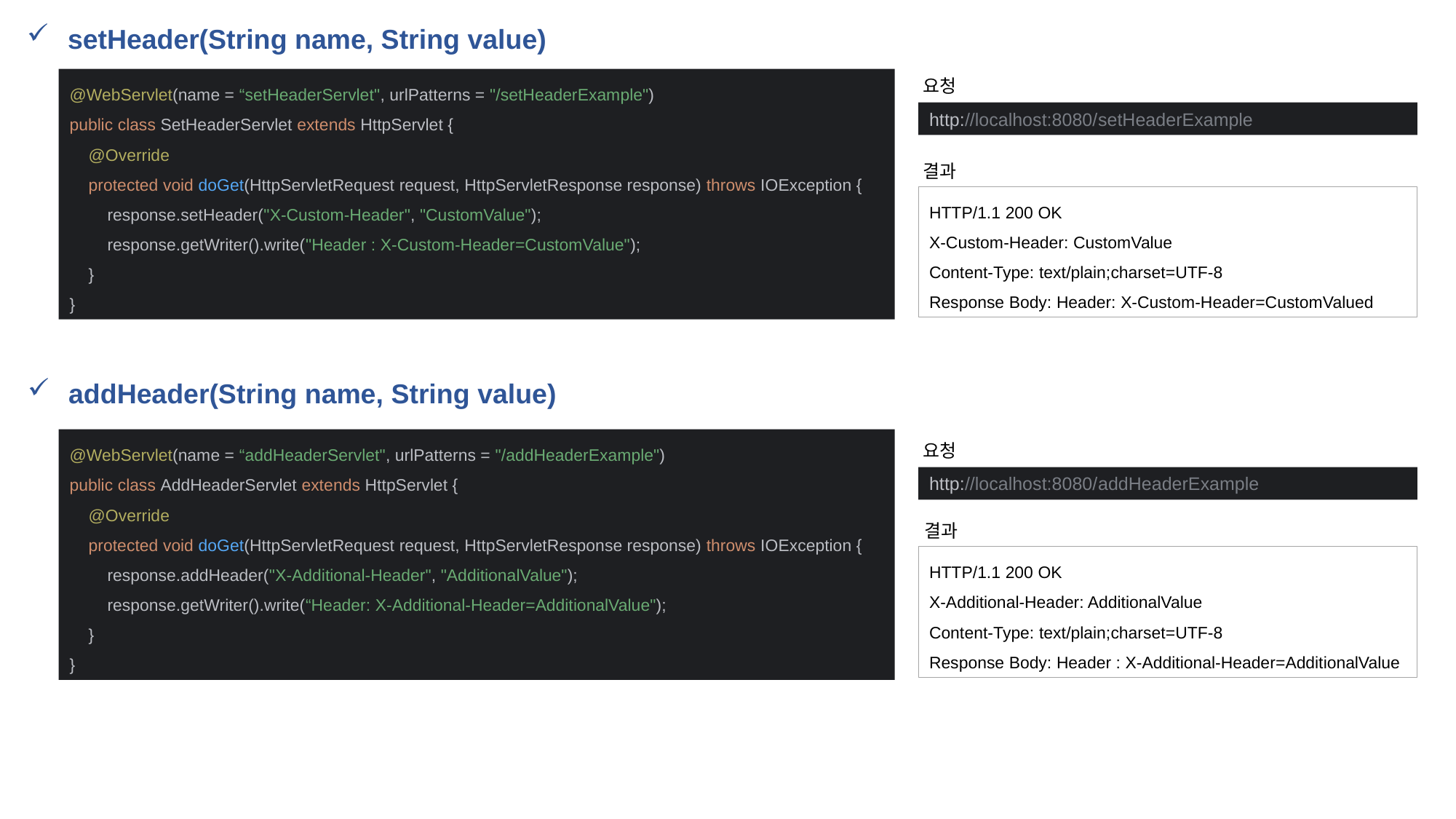

setHeader(String name, String value)
요청
@WebServlet(name = “setHeaderServlet", urlPatterns = "/setHeaderExample")
public class SetHeaderServlet extends HttpServlet {
    @Override
    protected void doGet(HttpServletRequest request, HttpServletResponse response) throws IOException {
        response.setHeader("X-Custom-Header", "CustomValue");
        response.getWriter().write("Header : X-Custom-Header=CustomValue");
    }
}
http://localhost:8080/setHeaderExample
결과
HTTP/1.1 200 OK
X-Custom-Header: CustomValue
Content-Type: text/plain;charset=UTF-8
Response Body: Header: X-Custom-Header=CustomValued
addHeader(String name, String value)
@WebServlet(name = “addHeaderServlet", urlPatterns = "/addHeaderExample")
public class AddHeaderServlet extends HttpServlet {
    @Override
    protected void doGet(HttpServletRequest request, HttpServletResponse response) throws IOException {
        response.addHeader("X-Additional-Header", "AdditionalValue");
        response.getWriter().write(“Header: X-Additional-Header=AdditionalValue");
    }
}
요청
http://localhost:8080/addHeaderExample
결과
HTTP/1.1 200 OK
X-Additional-Header: AdditionalValue
Content-Type: text/plain;charset=UTF-8
Response Body: Header : X-Additional-Header=AdditionalValue